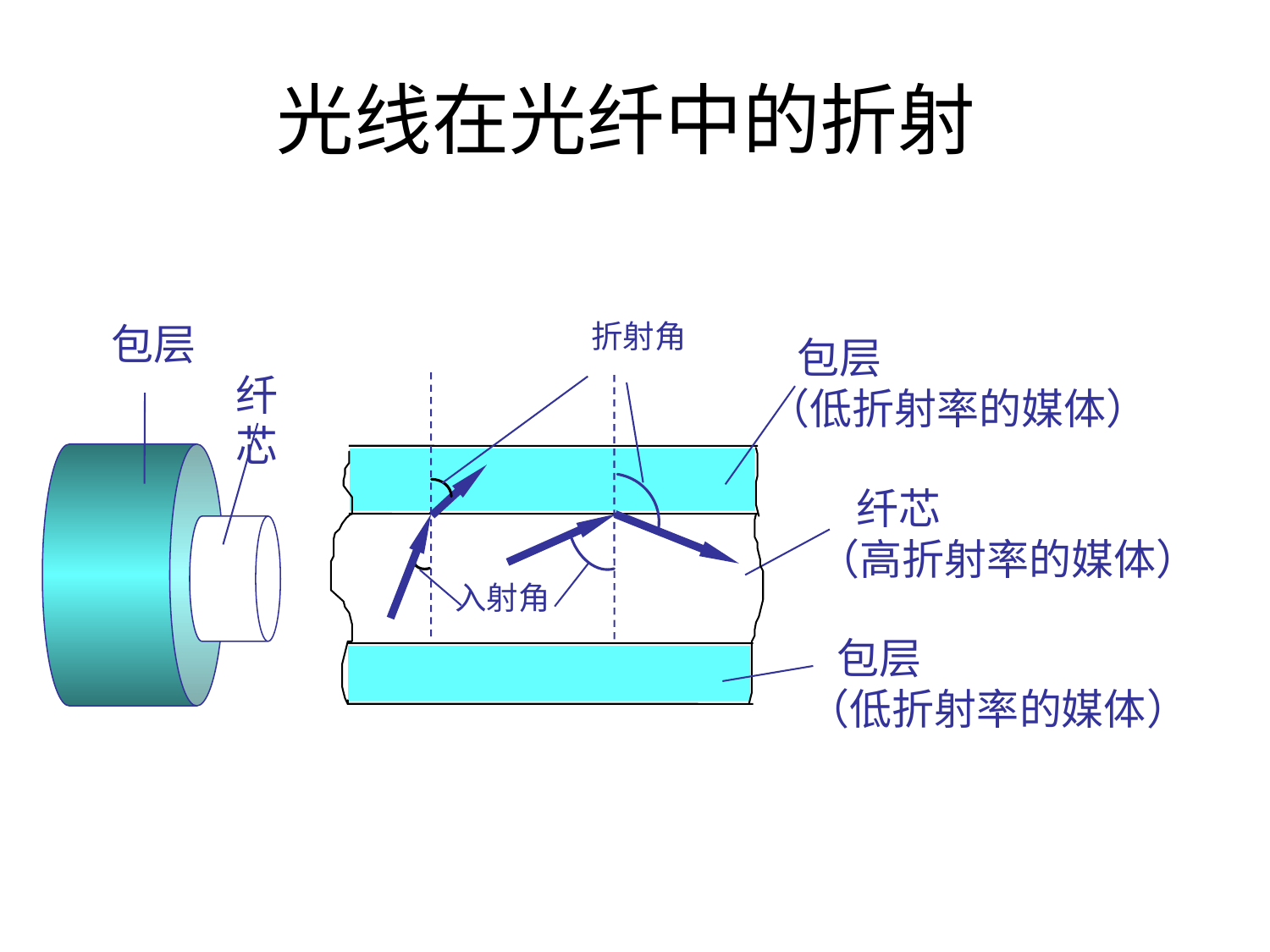

# 光线在光纤中的折射
折射角
包层
  包层
（低折射率的媒体）
纤芯

   纤芯
（高折射率的媒体）

入射角
  包层
（低折射率的媒体）